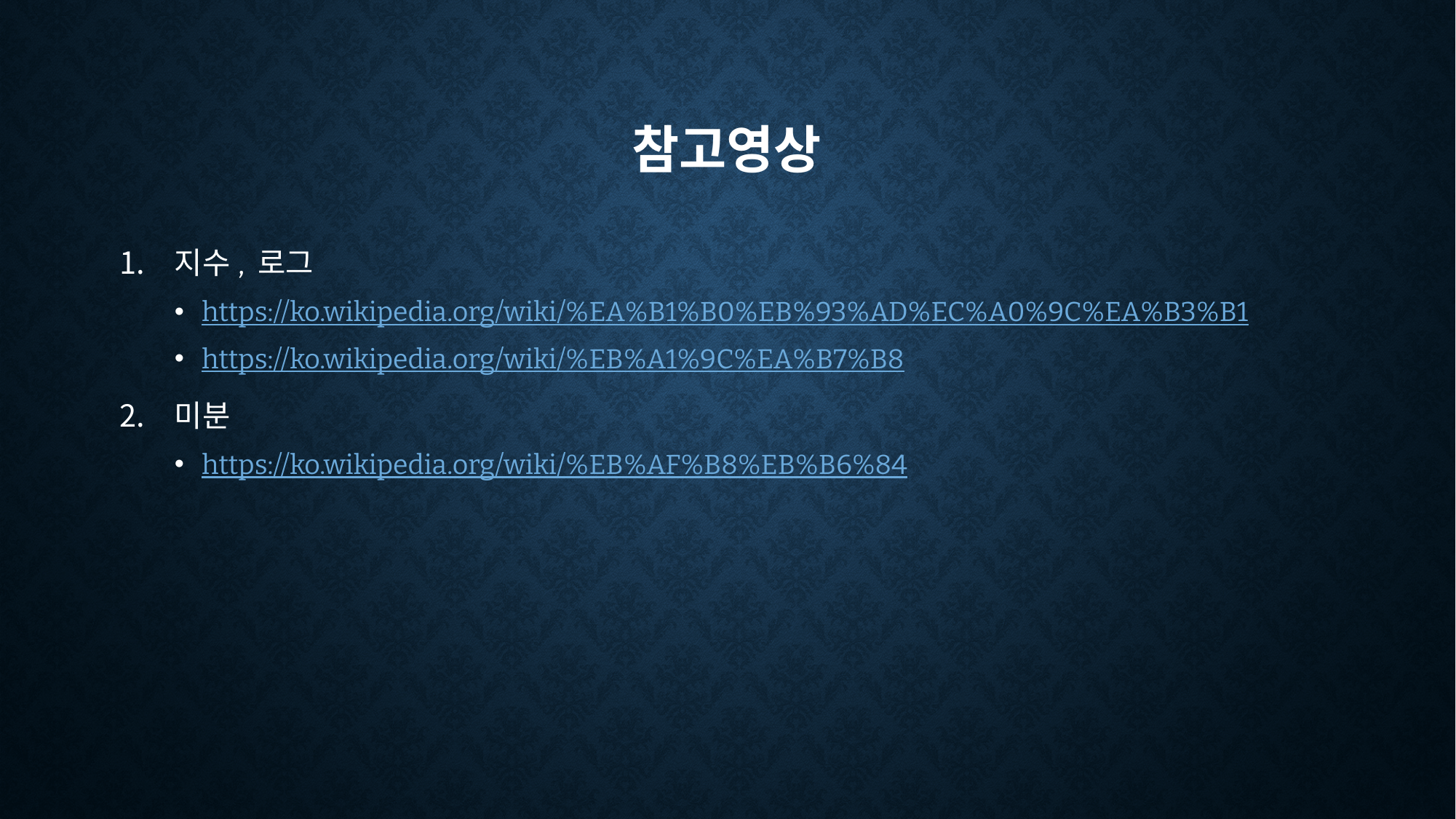

# 참고영상
지수, 로그
https://ko.wikipedia.org/wiki/%EA%B1%B0%EB%93%AD%EC%A0%9C%EA%B3%B1
https://ko.wikipedia.org/wiki/%EB%A1%9C%EA%B7%B8
미분
https://ko.wikipedia.org/wiki/%EB%AF%B8%EB%B6%84